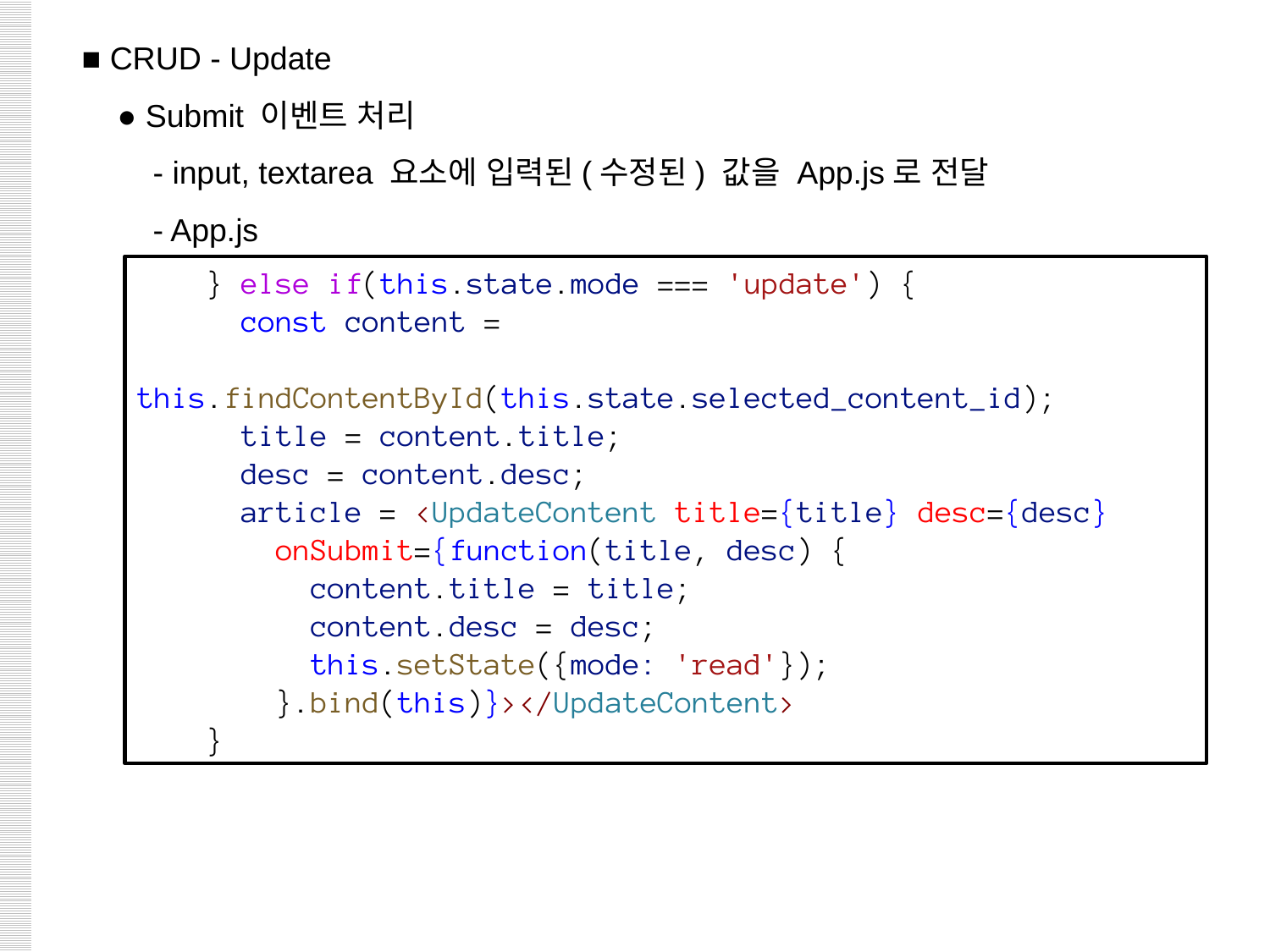

■ CRUD - Update
    ● Submit 이벤트 처리
        - input, textarea 요소에 입력된(수정된) 값을 App.js로 전달
        - App.js
    } else if(this.state.mode === 'update') {
      const content =
        this.findContentById(this.state.selected_content_id);
      title = content.title;
      desc = content.desc;
      article = <UpdateContent title={title} desc={desc}
        onSubmit={function(title, desc) {
          content.title = title;
          content.desc = desc;
          this.setState({mode: 'read'});
        }.bind(this)}></UpdateContent>
    }